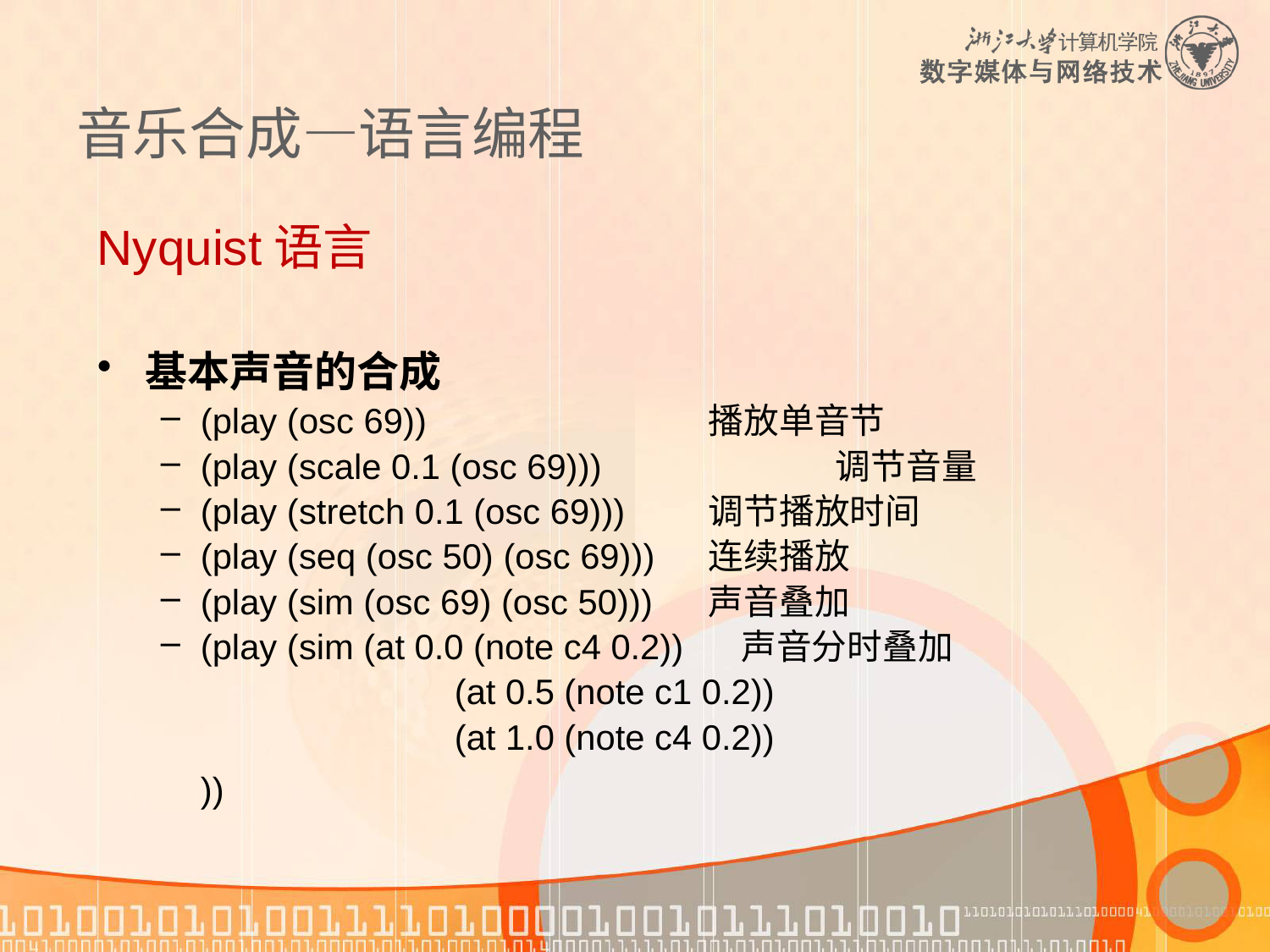

# 音乐合成—语言编程
Nyquist语言

基本声音的合成
(play (osc 69))			播放单音节
(play (scale 0.1 (osc 69)))		调节音量
(play (stretch 0.1 (osc 69)))	调节播放时间
(play (seq (osc 50) (osc 69)))	连续播放
(play (sim (osc 69) (osc 50)))	声音叠加
(play (sim (at 0.0 (note c4 0.2))     声音分时叠加
			(at 0.5 (note c1 0.2))
			(at 1.0 (note c4 0.2))
	))